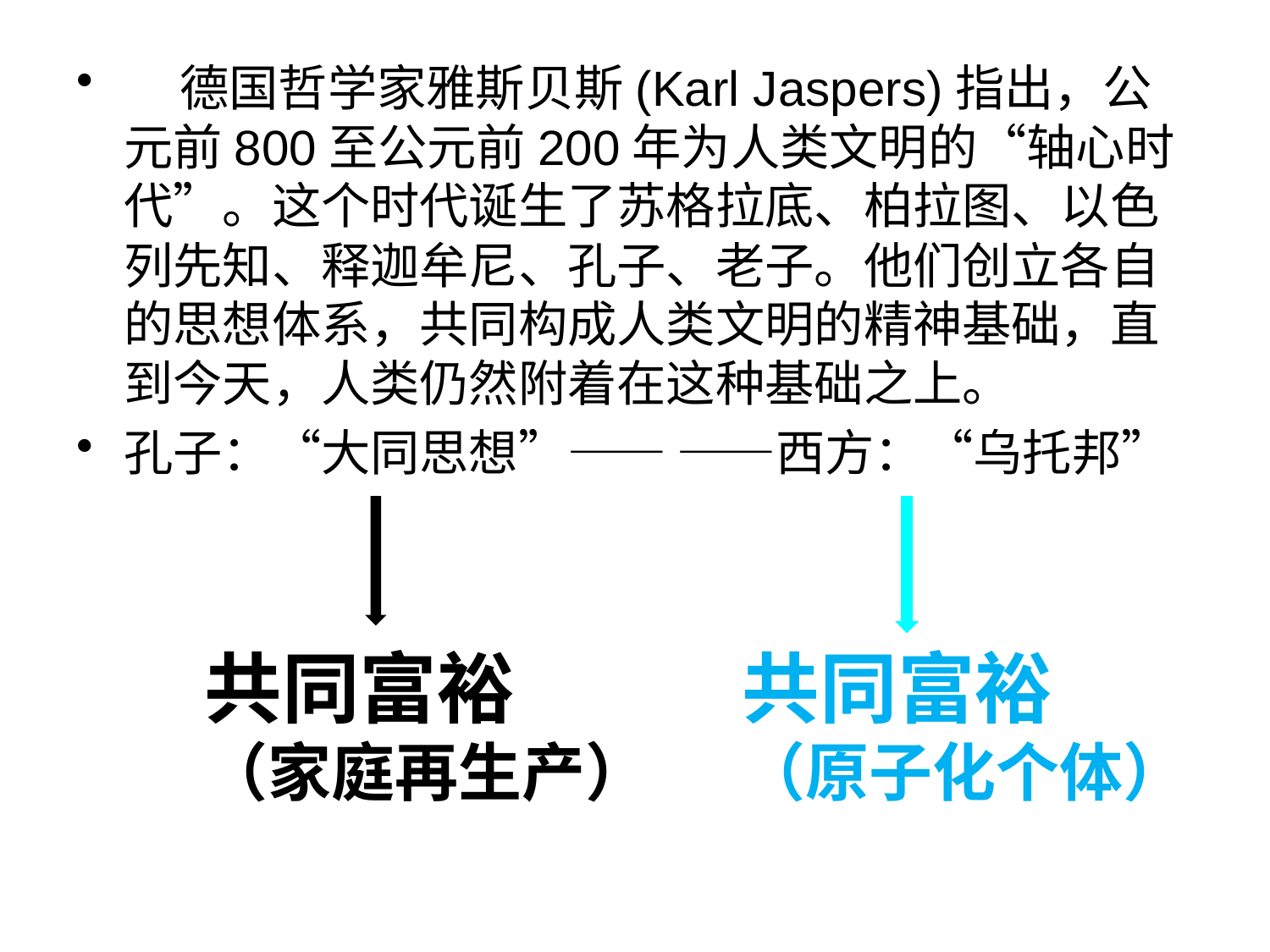

德国哲学家雅斯贝斯(Karl Jaspers)指出，公元前800至公元前200年为人类文明的“轴心时代”。这个时代诞生了苏格拉底、柏拉图、以色列先知、释迦牟尼、孔子、老子。他们创立各自的思想体系，共同构成人类文明的精神基础，直到今天，人类仍然附着在这种基础之上。
孔子：“大同思想”—— ——西方：“乌托邦”

共同富裕
（家庭再生产）
共同富裕
（原子化个体）